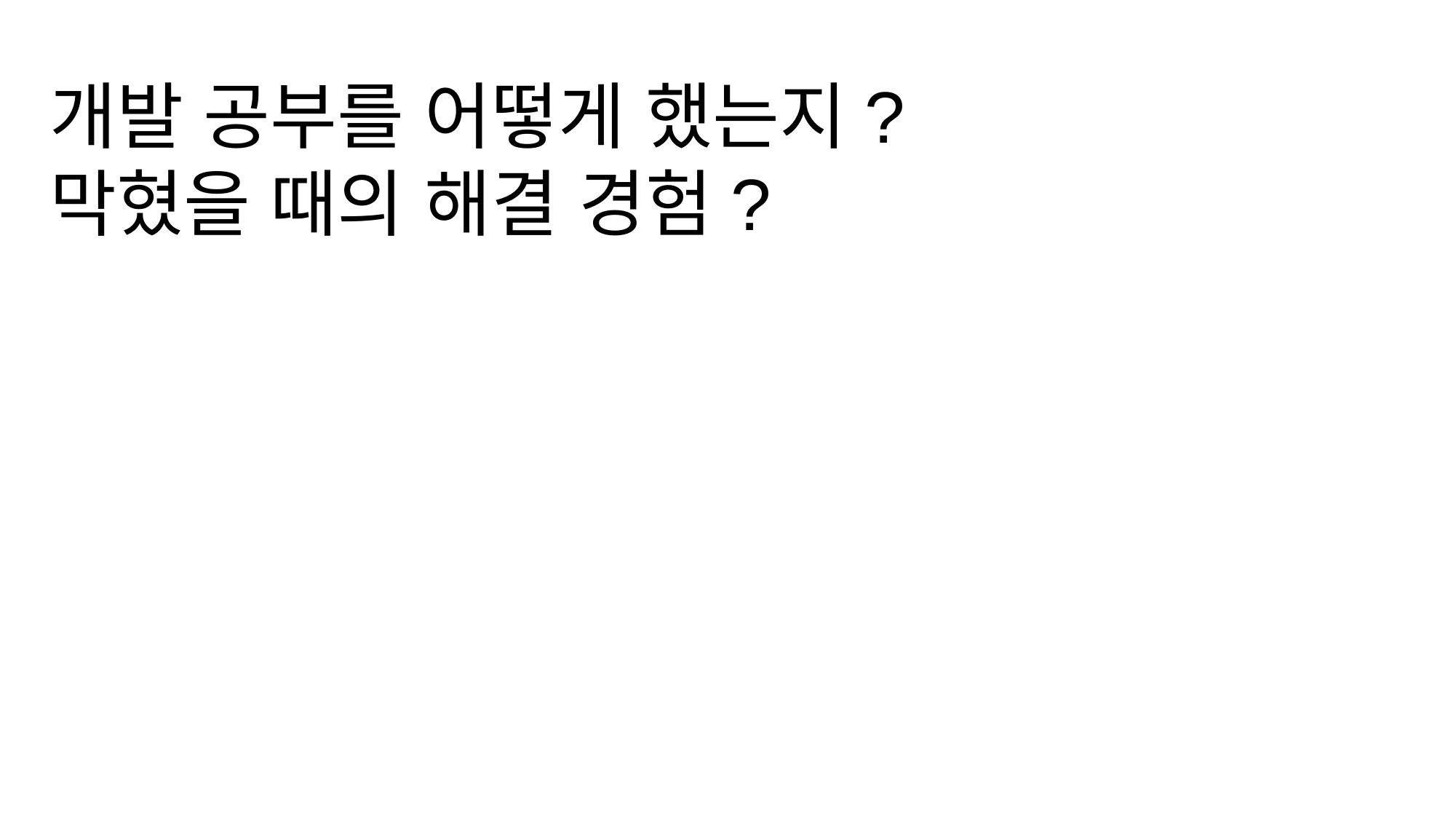

개발 공부를 어떻게 했는지?
막혔을 때의 해결 경험?